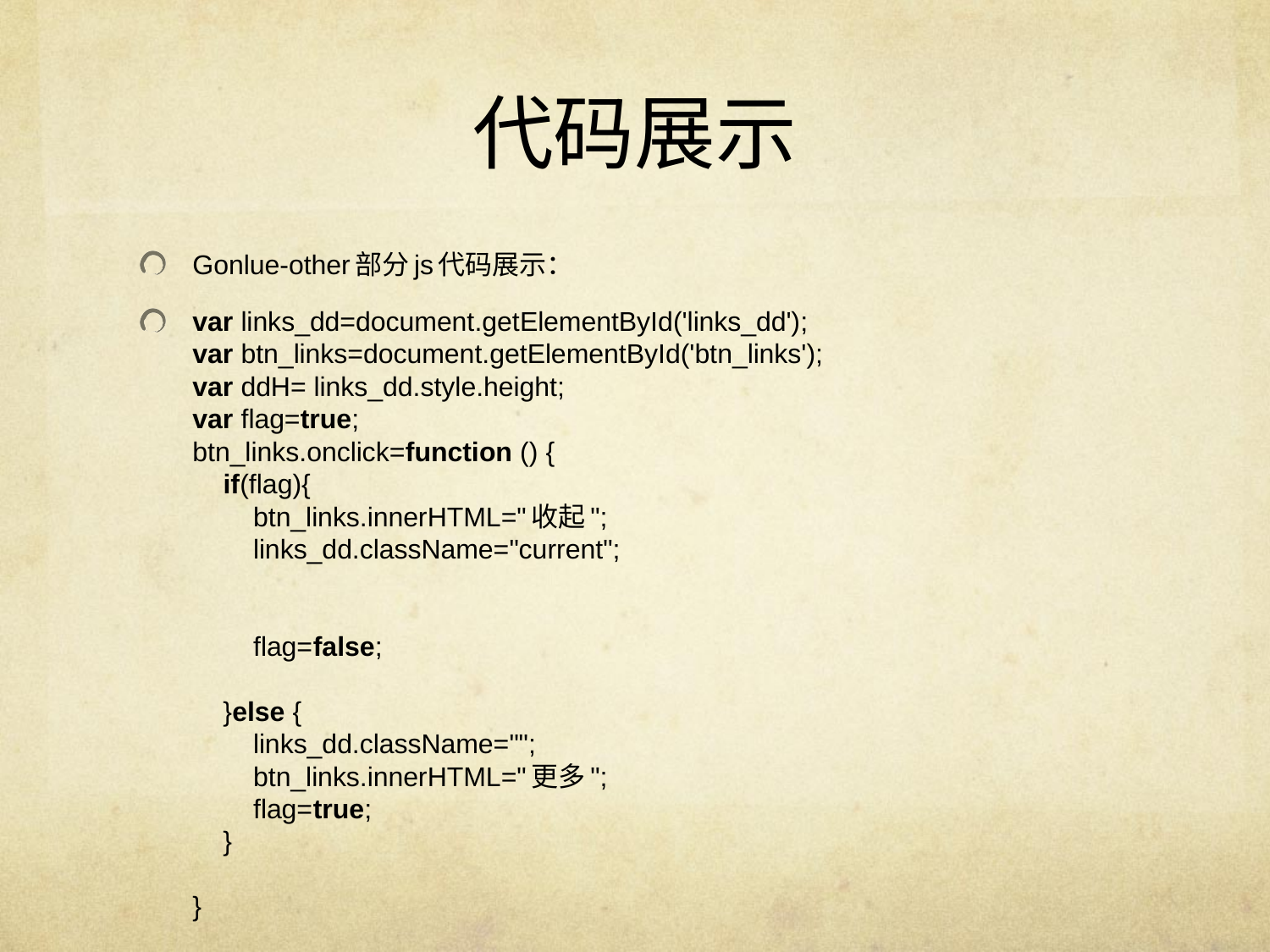

# 代码展示
Gonlue-other部分js代码展示：
var links_dd=document.getElementById('links_dd');
var btn_links=document.getElementById('btn_links');
var ddH= links_dd.style.height;
var flag=true;
btn_links.onclick=function () {
    if(flag){
        btn_links.innerHTML="收起";
        links_dd.className="current";
        flag=false;
    }else {
        links_dd.className="";
        btn_links.innerHTML="更多";
        flag=true;
    }
}